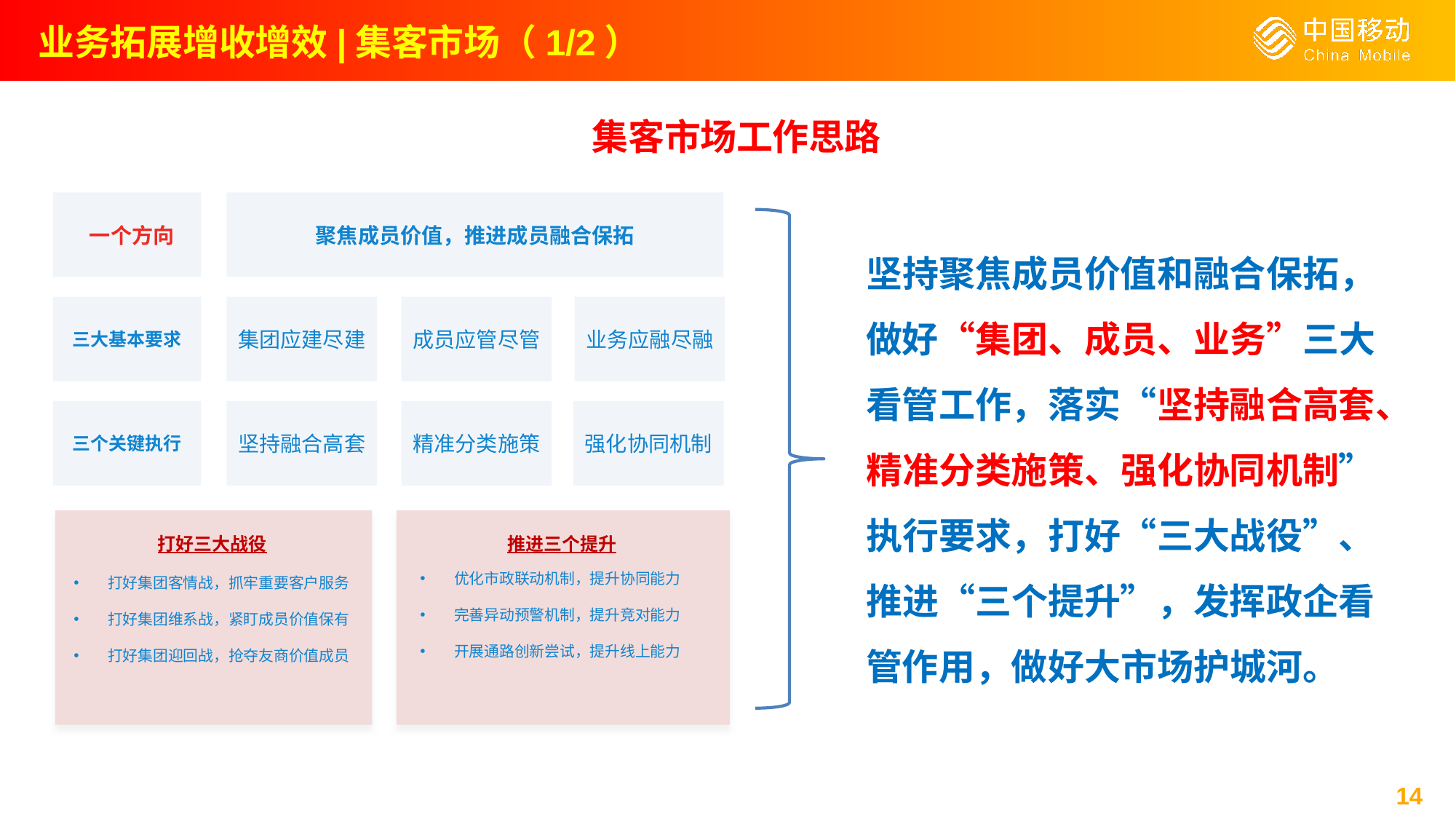

业务拓展增收增效|集客市场（1/2）
集客市场工作思路
 一个方向
聚焦成员价值，推进成员融合保拓

坚持聚焦成员价值和融合保拓，做好“集团、成员、业务”三大看管工作，落实“坚持融合高套、精准分类施策、强化协同机制”执行要求，打好“三大战役”、推进“三个提升”，发挥政企看管作用，做好大市场护城河。
集团应建尽建
成员应管尽管
业务应融尽融
三大基本要求
坚持融合高套
精准分类施策
强化协同机制
三个关键执行

打好三大战役

推进三个提升
优化市政联动机制，提升协同能力

完善异动预警机制，提升竞对能力

开展通路创新尝试，提升线上能力
打好集团客情战，抓牢重要客户服务

打好集团维系战，紧盯成员价值保有

打好集团迎回战，抢夺友商价值成员